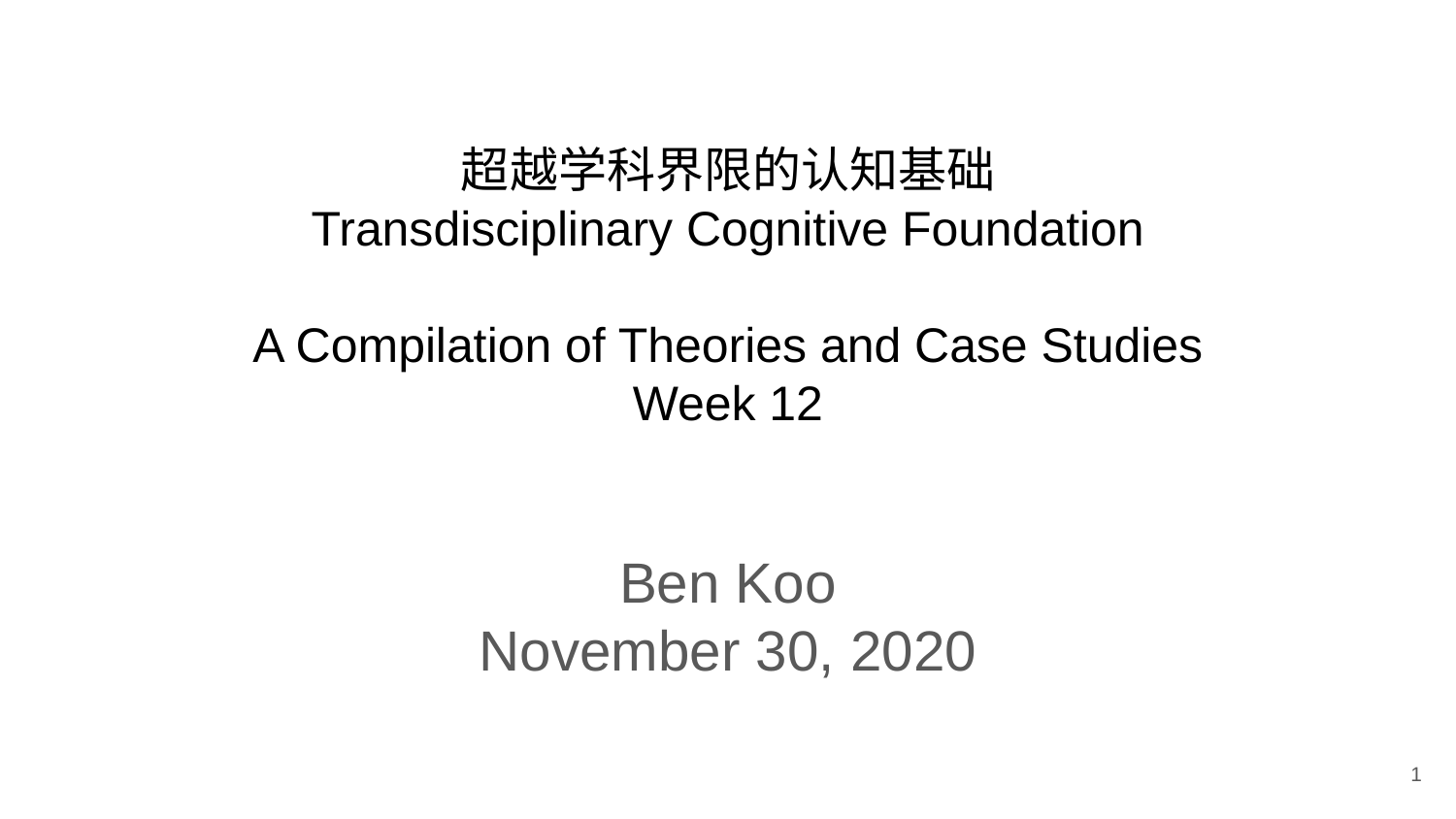

# 超越学科界限的认知基础 Transdisciplinary Cognitive Foundation A Compilation of Theories and Case Studies Week 12
Ben Koo
November 30, 2020
1